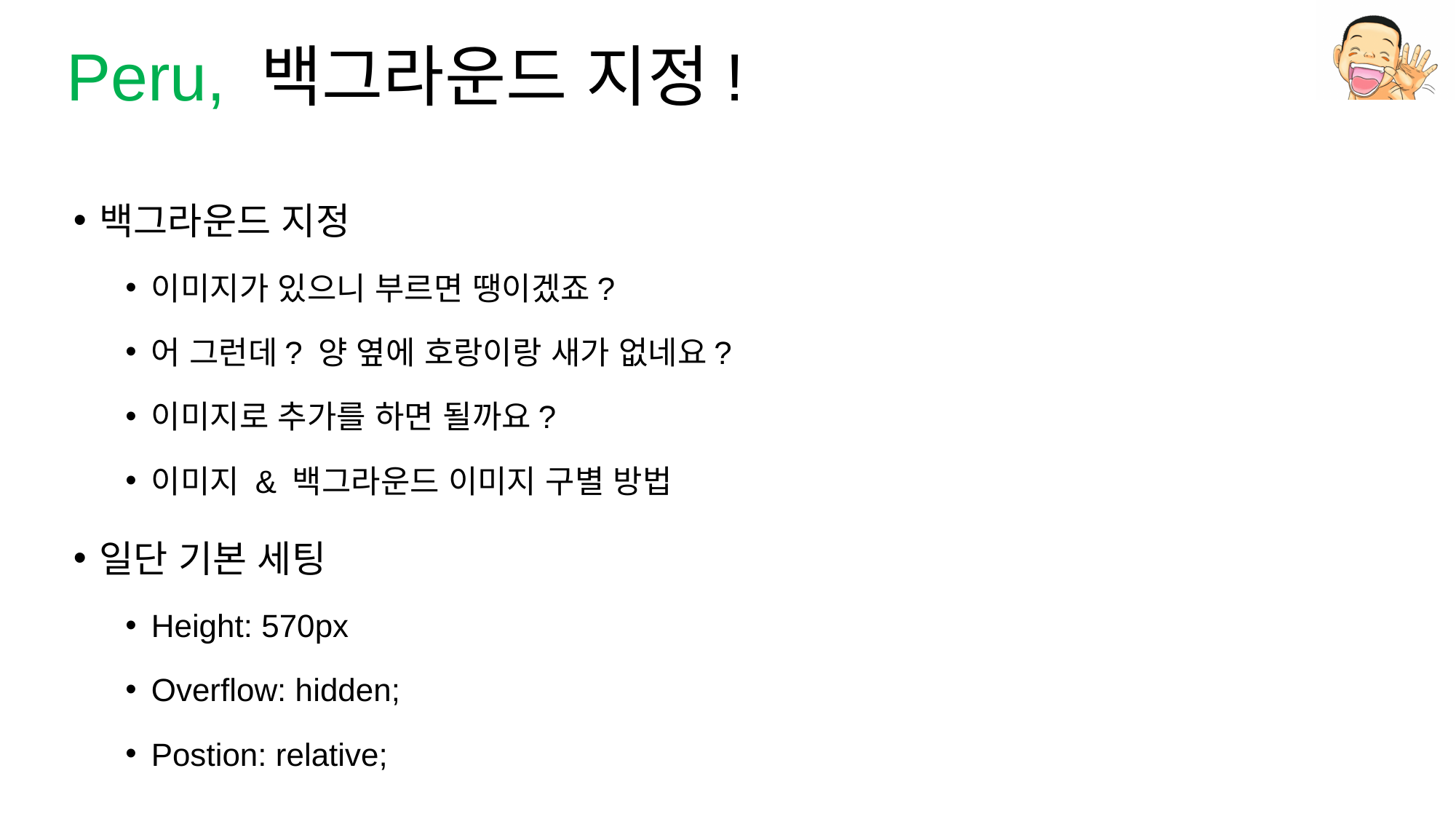

# Peru, 백그라운드 지정!
백그라운드 지정
이미지가 있으니 부르면 땡이겠죠?
어 그런데? 양 옆에 호랑이랑 새가 없네요?
이미지로 추가를 하면 될까요?
이미지 & 백그라운드 이미지 구별 방법
일단 기본 세팅
Height: 570px
Overflow: hidden;
Postion: relative;